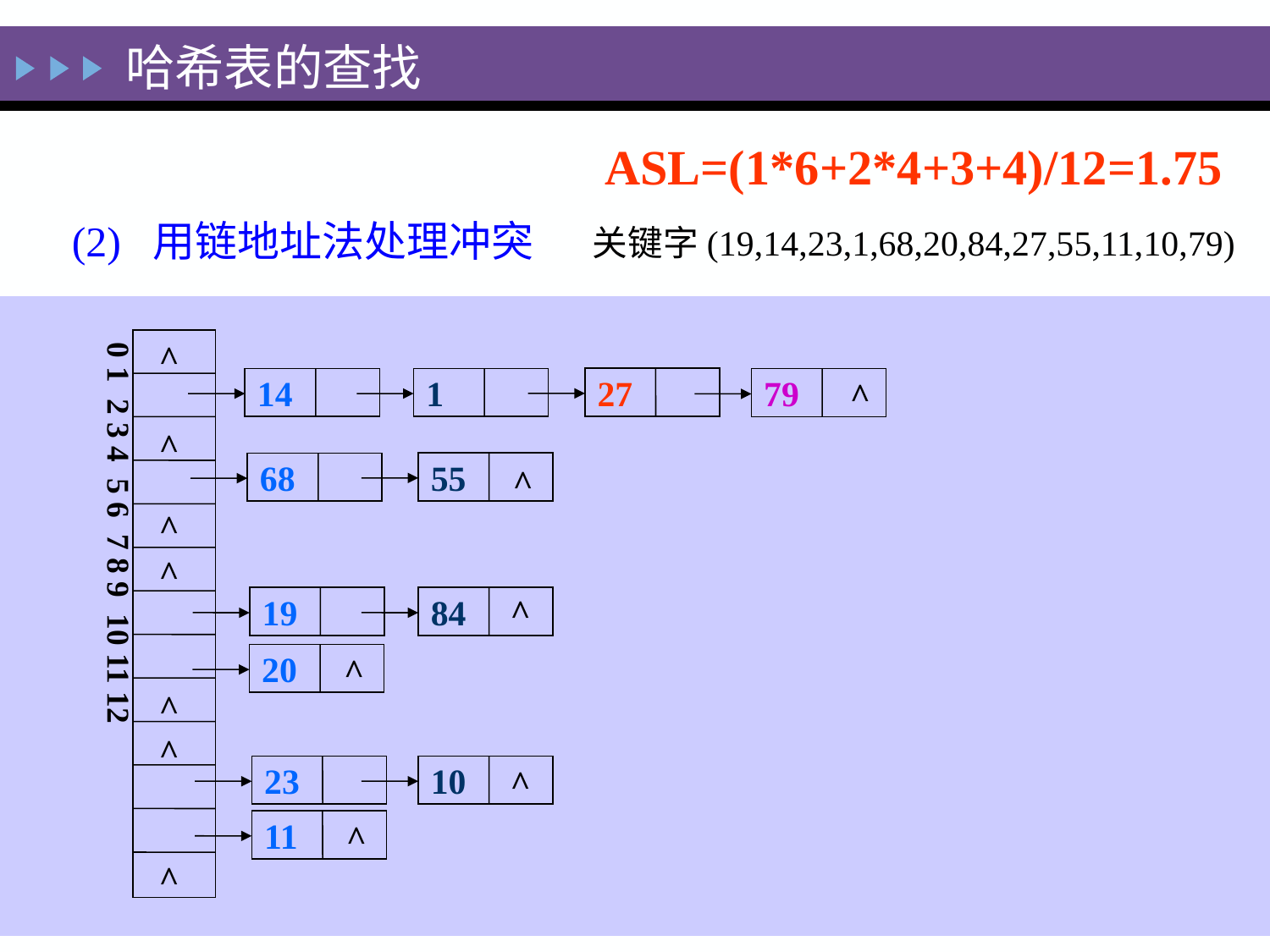

哈希表的查找
ASL=(1*6+2*4+3+4)/12=1.75
(2)  用链地址法处理冲突
关键字(19,14,23,1,68,20,84,27,55,11,10,79)

^
0 1  2 3 4  5 6  7 8 9  10 11 12
^
27

14

1

79

^
55

68

^
^
^
^
19

84

^
20

^
^
^
23

10

^
11

^